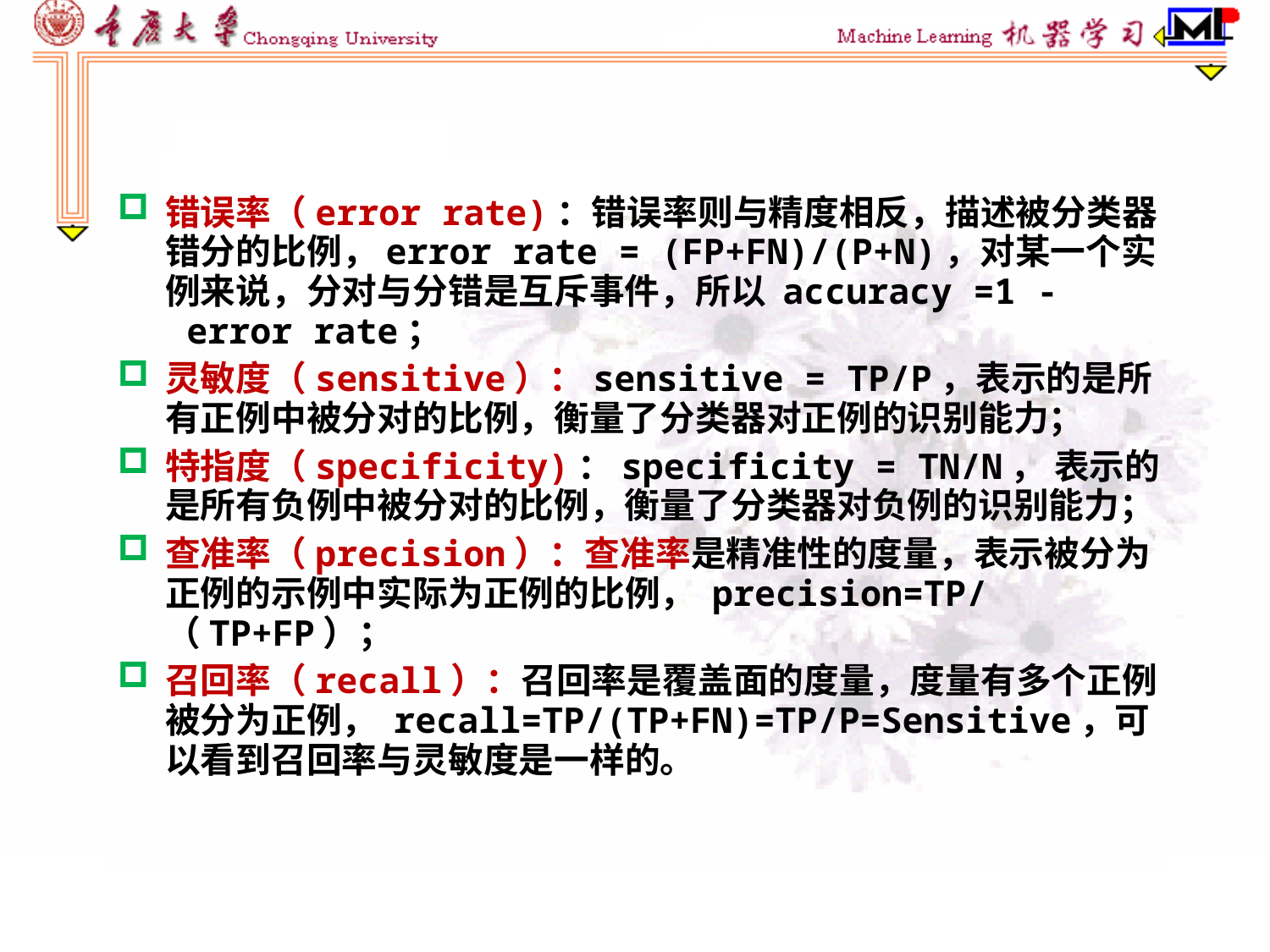

错误率（error rate)：错误率则与精度相反，描述被分类器错分的比例，error rate = (FP+FN)/(P+N)，对某一个实例来说，分对与分错是互斥事件，所以 accuracy =1 -  error rate；
灵敏度（sensitive）：sensitive = TP/P，表示的是所有正例中被分对的比例，衡量了分类器对正例的识别能力；
特指度（specificity)：specificity = TN/N， 表示的是所有负例中被分对的比例，衡量了分类器对负例的识别能力；
查准率（precision）：查准率是精准性的度量，表示被分为正例的示例中实际为正例的比例， precision=TP/（TP+FP）；
召回率（recall）：召回率是覆盖面的度量，度量有多个正例被分为正例， recall=TP/(TP+FN)=TP/P=Sensitive，可以看到召回率与灵敏度是一样的。